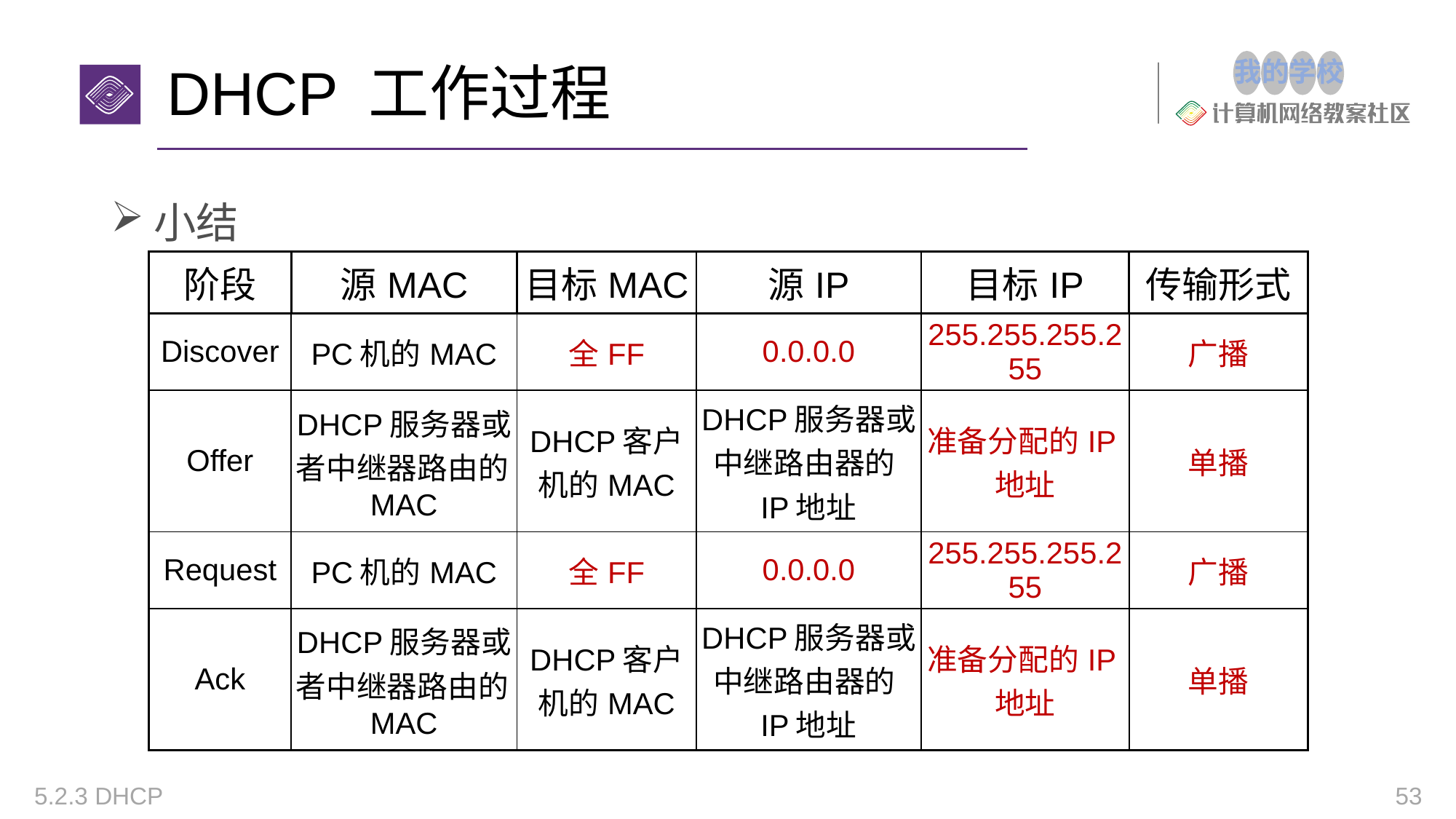

# DHCP 工作过程
小结

| 阶段 | 源MAC | 目标MAC | 源IP | 目标IP | 传输形式 |
| --- | --- | --- | --- | --- | --- |
| Discover | PC机的MAC | 全FF | 0.0.0.0 | 255.255.255.255 | 广播 |
| Offer | DHCP服务器或者中继器路由的MAC | DHCP客户机的MAC | DHCP服务器或中继路由器的IP地址 | 准备分配的IP地址 | 单播 |
| Request | PC机的MAC | 全FF | 0.0.0.0 | 255.255.255.255 | 广播 |
| Ack | DHCP服务器或者中继器路由的MAC | DHCP客户机的MAC | DHCP服务器或中继路由器的IP地址 | 准备分配的IP地址 | 单播 |
5.2.3 DHCP
53